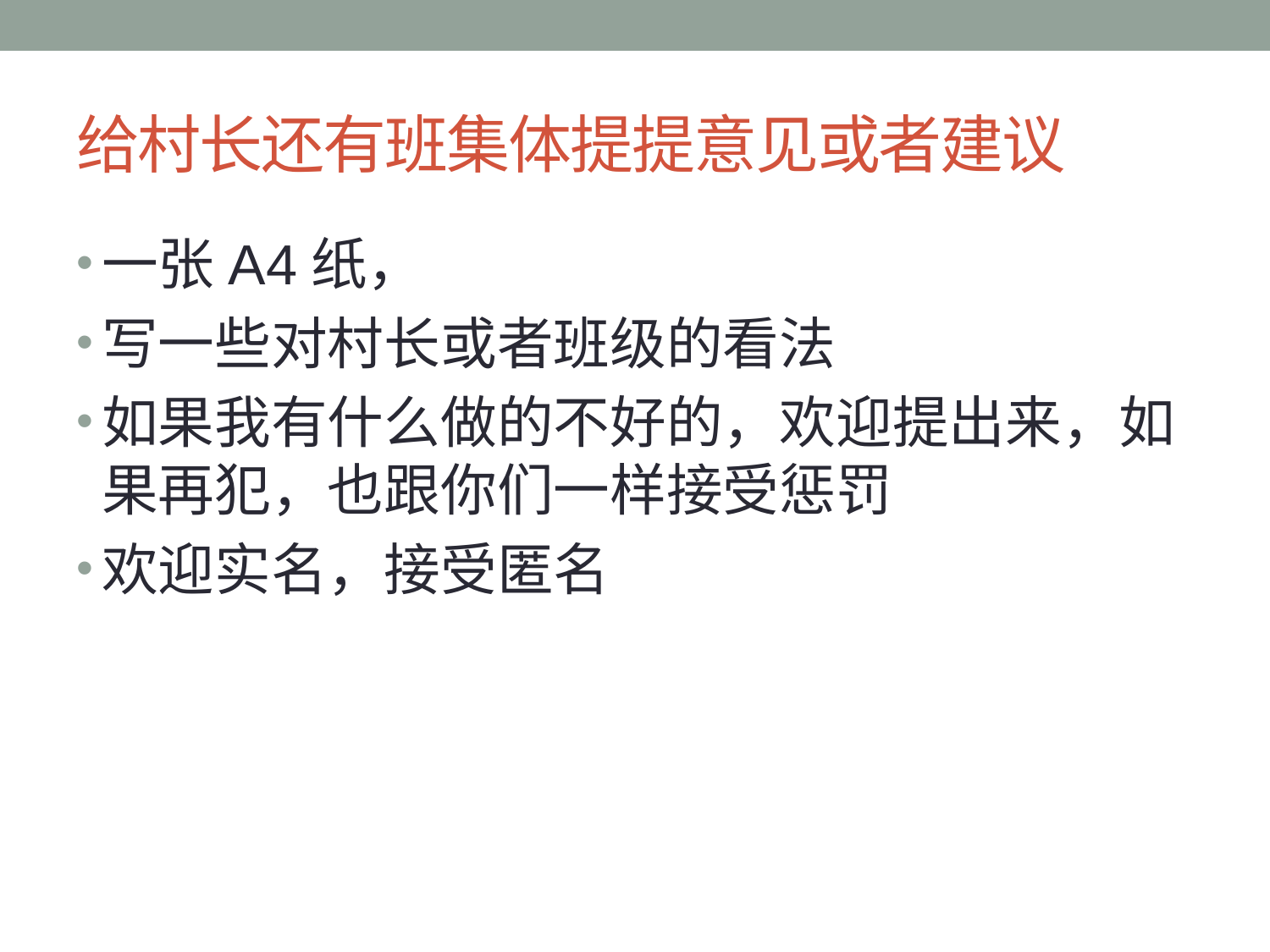

# 给村长还有班集体提提意见或者建议
一张A4纸，
写一些对村长或者班级的看法
如果我有什么做的不好的，欢迎提出来，如果再犯，也跟你们一样接受惩罚
欢迎实名，接受匿名